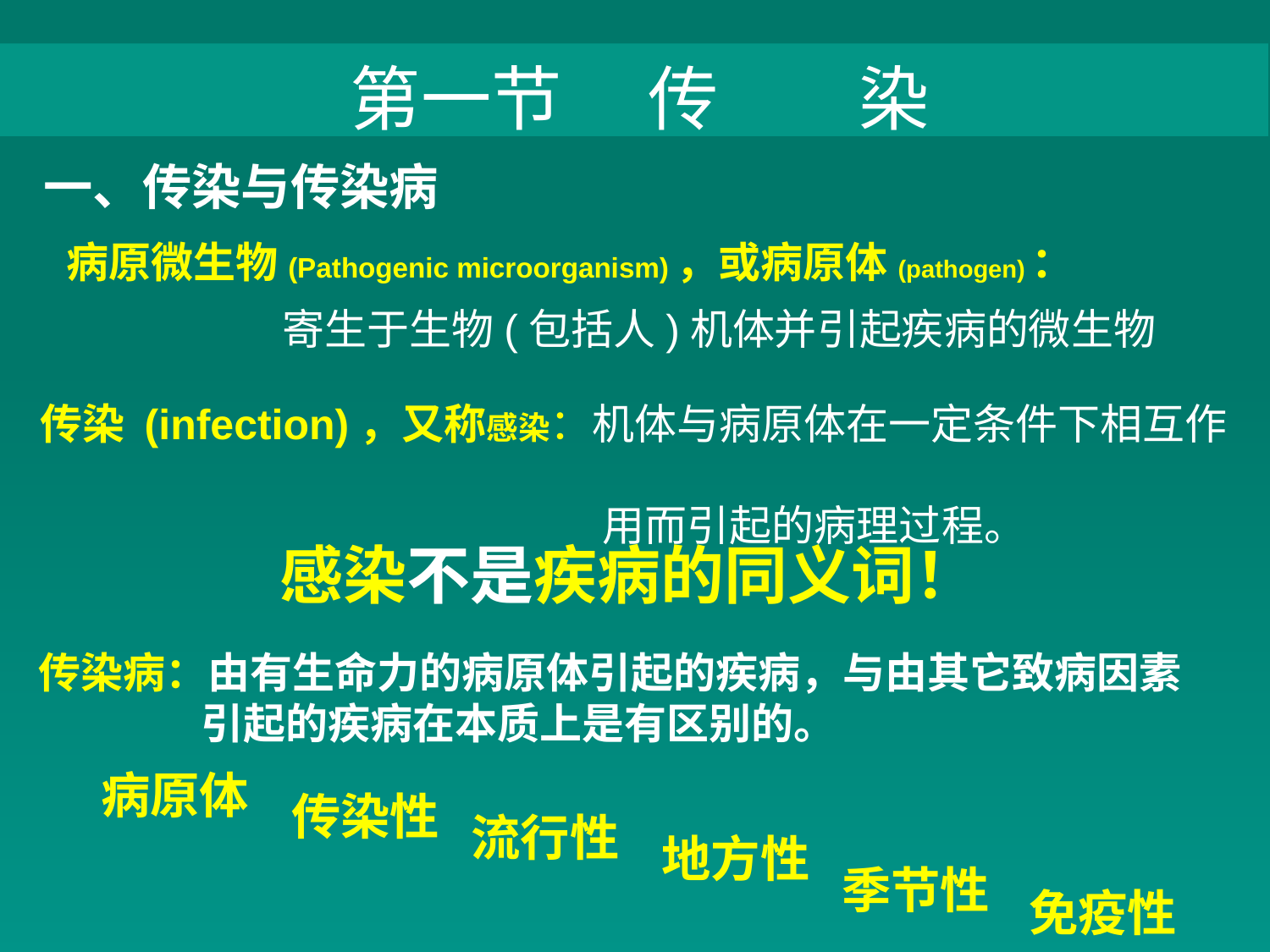

第一节 　传　　染
一、传染与传染病
病原微生物(Pathogenic microorganism)，或病原体(pathogen)：
寄生于生物(包括人)机体并引起疾病的微生物
传染 (infection)，又称感染：机体与病原体在一定条件下相互作
                                                          用而引起的病理过程。
感染不是疾病的同义词！
传染病：由有生命力的病原体引起的疾病，与由其它致病因素
                引起的疾病在本质上是有区别的。
病原体
传染性
流行性
地方性
季节性
免疫性